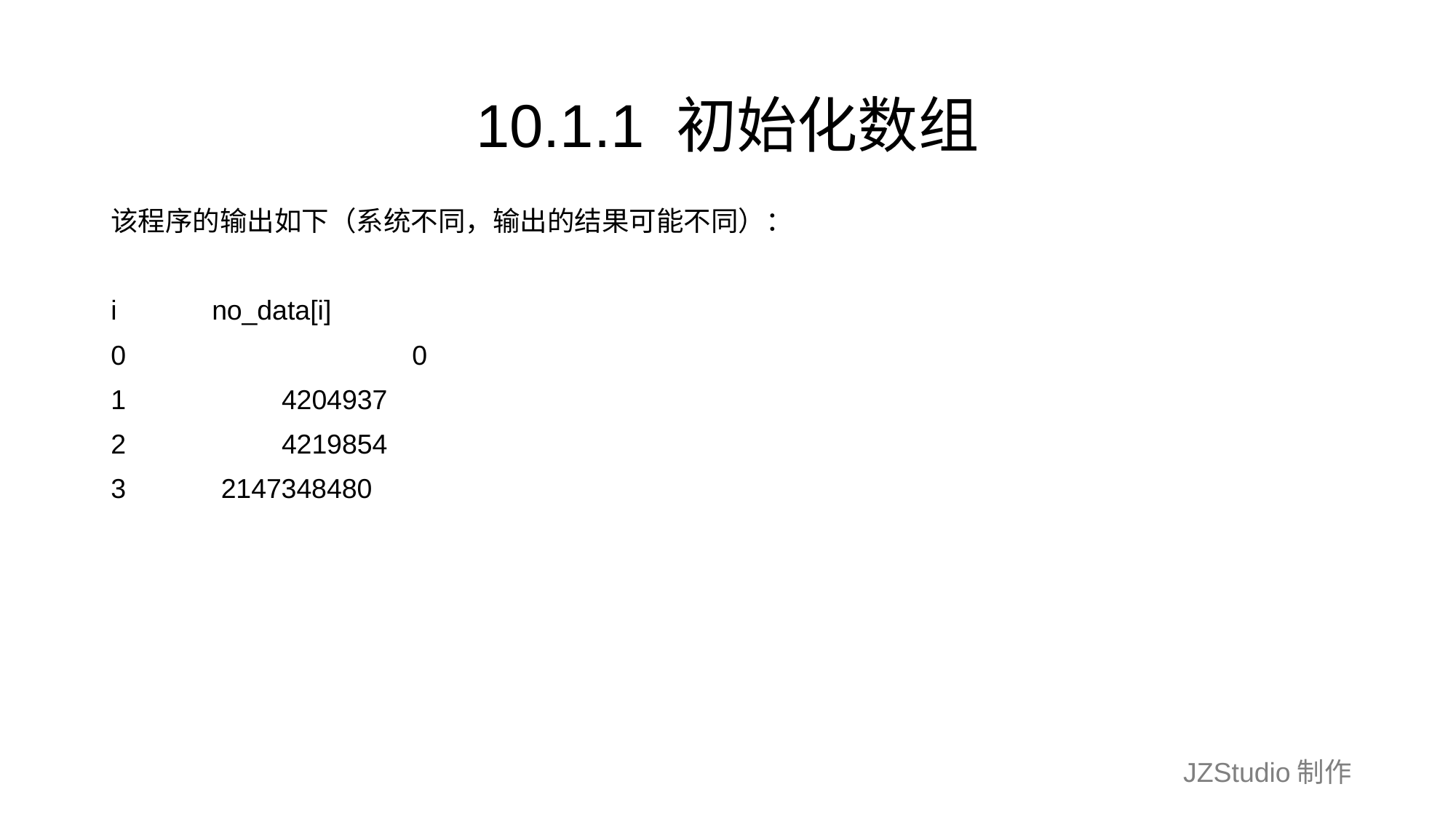

# 10.1.1 初始化数组
该程序的输出如下（系统不同，输出的结果可能不同）：

i　　　no_data[i]
0　　　　　　　　　　0
1　　　　　 4204937
2　　　　　 4219854
3　　　2147348480